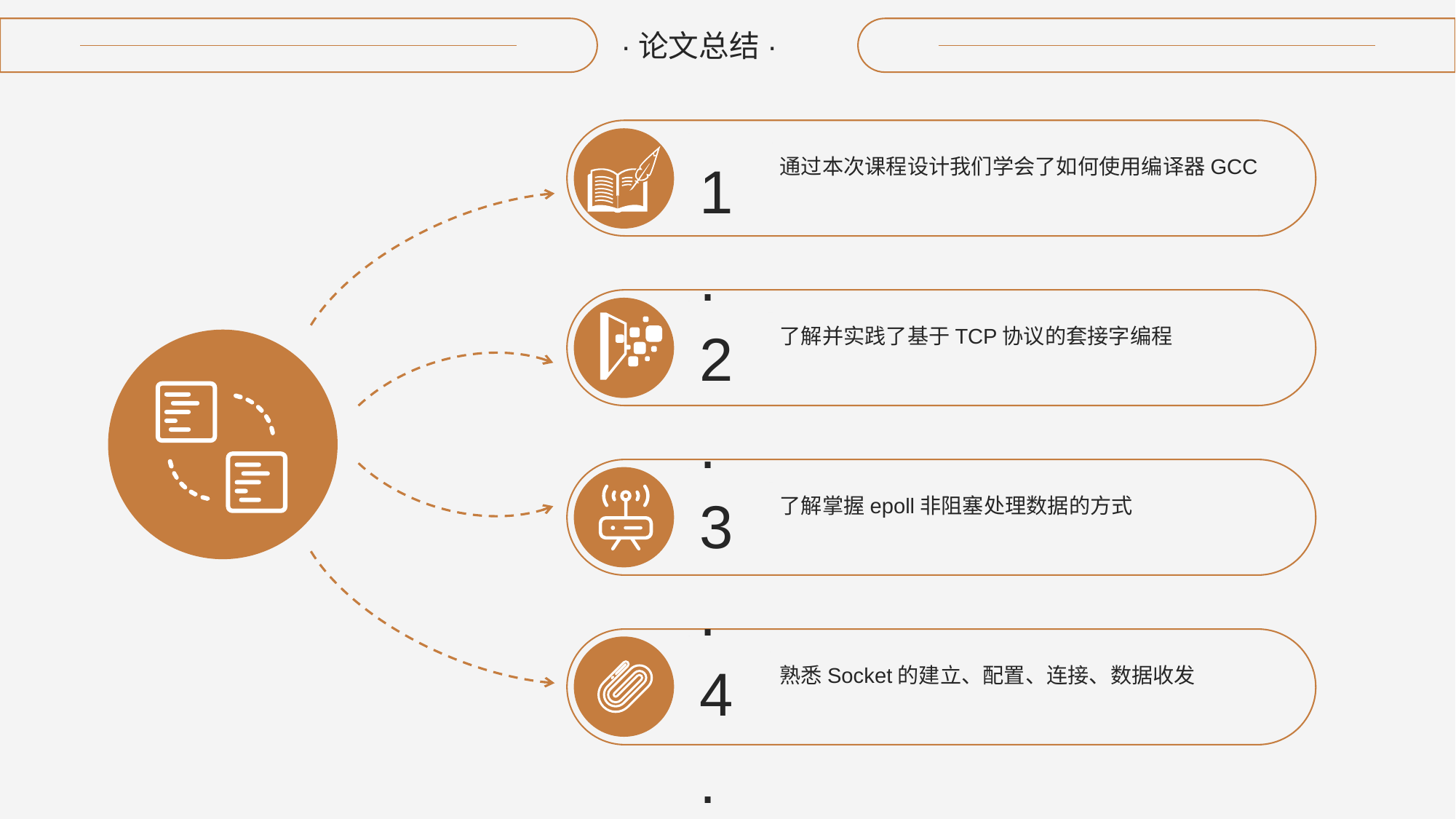

·论文总结·

1.
通过本次课程设计我们学会了如何使用编译器GCC

2.

了解并实践了基于TCP协议的套接字编程

3.
了解掌握epoll非阻塞处理数据的方式

4.

熟悉Socket的建立、配置、连接、数据收发